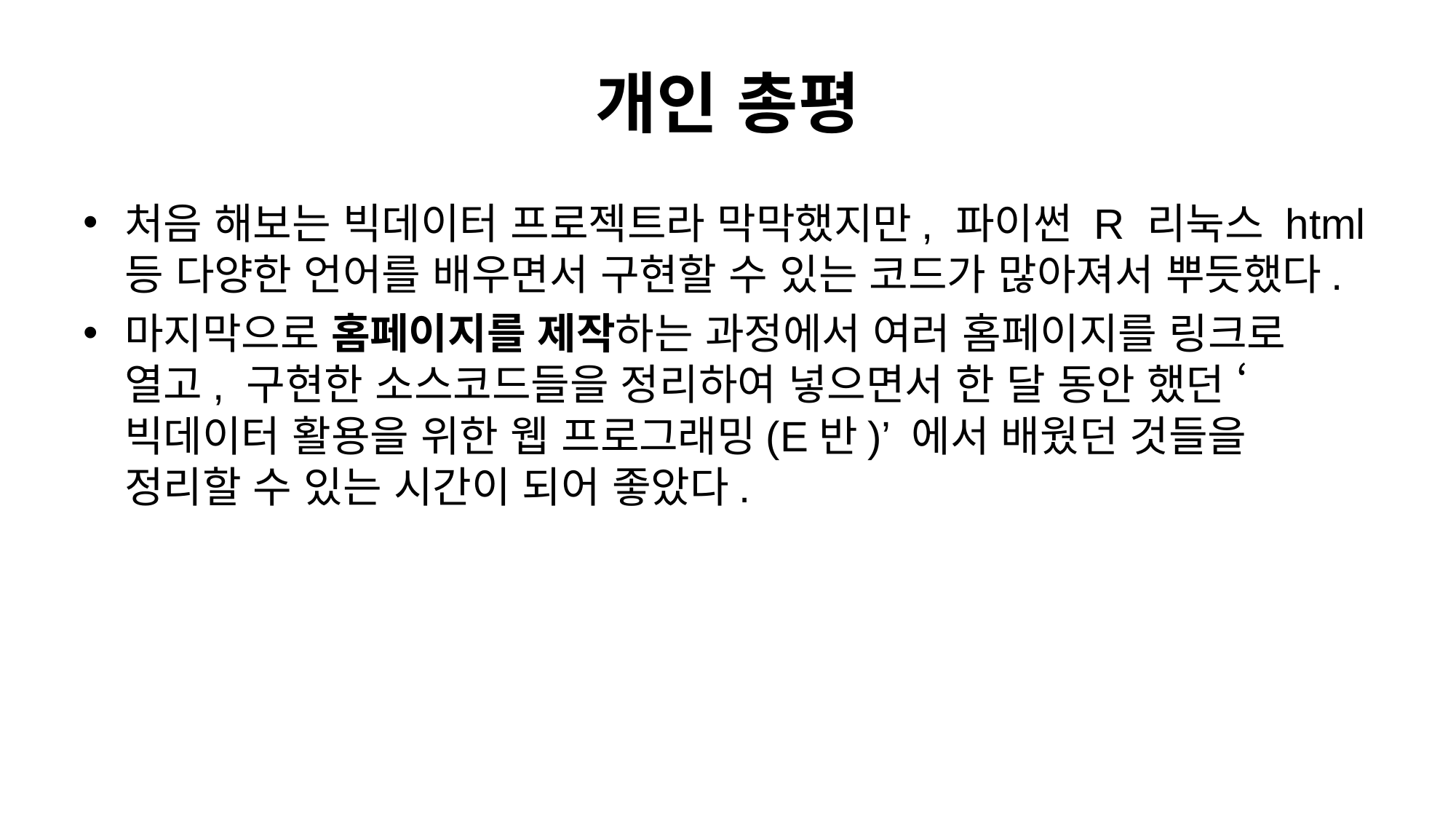

# 개인 총평
처음 해보는 빅데이터 프로젝트라 막막했지만, 파이썬 R 리눅스 html 등 다양한 언어를 배우면서 구현할 수 있는 코드가 많아져서 뿌듯했다.
마지막으로 홈페이지를 제작하는 과정에서 여러 홈페이지를 링크로 열고, 구현한 소스코드들을 정리하여 넣으면서 한 달 동안 했던 ‘빅데이터 활용을 위한 웹 프로그래밍(E반)’ 에서 배웠던 것들을 정리할 수 있는 시간이 되어 좋았다.